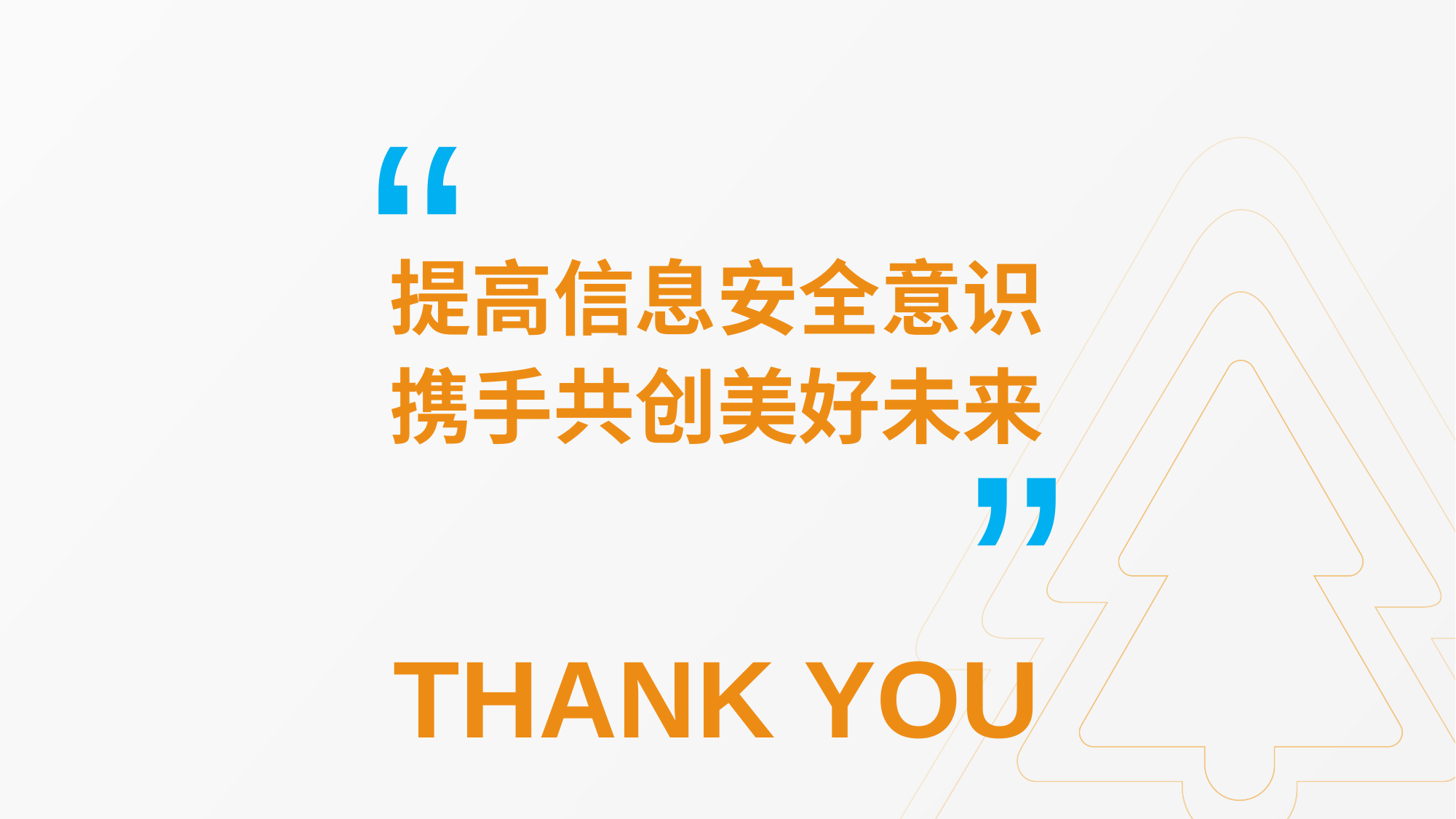

“
# 提高信息安全意识 携手共创美好未来
“
THANK YOU